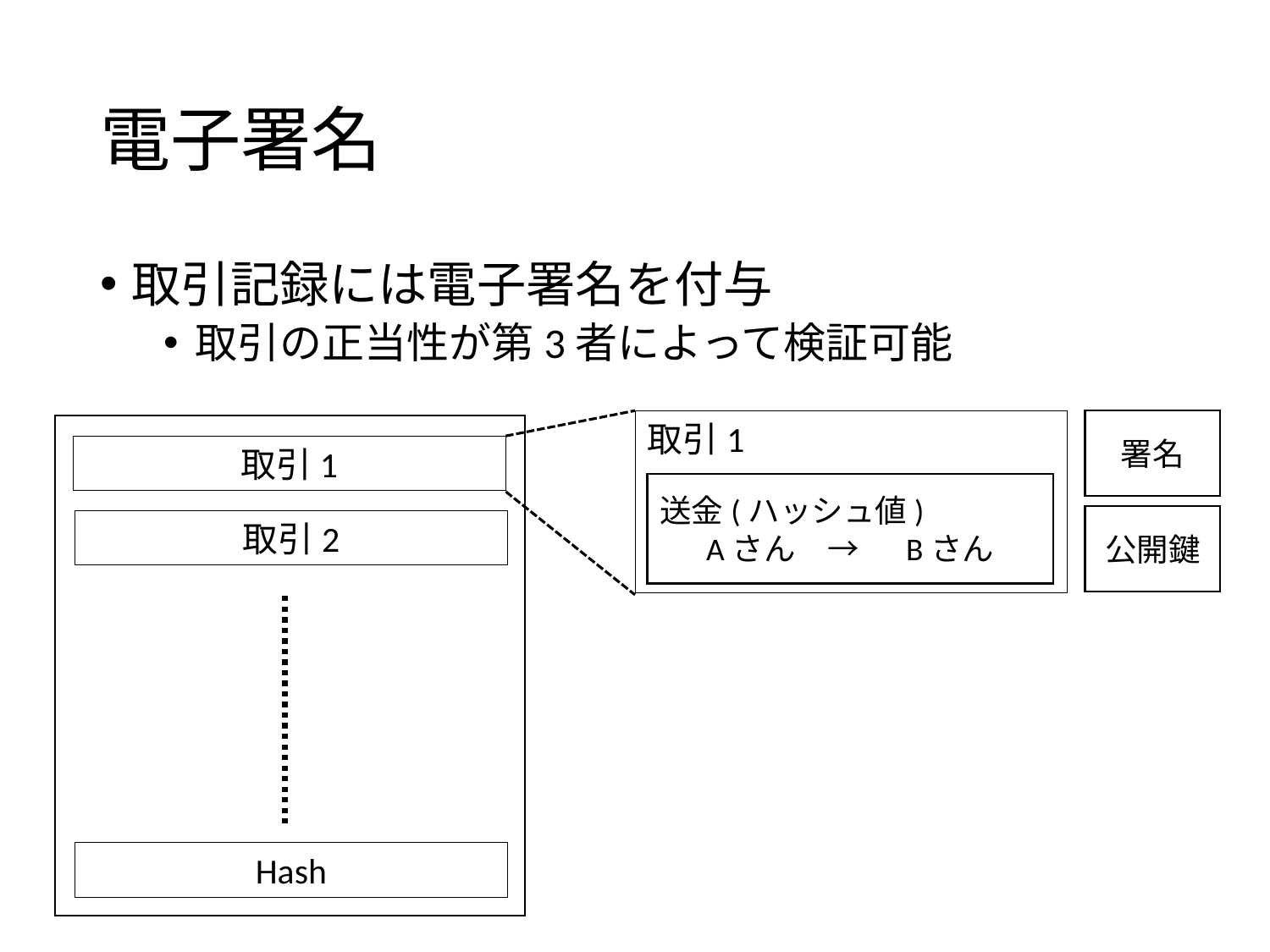

# 電子署名
取引記録には電子署名を付与
取引の正当性が第3者によって検証可能
署名
取引1

取引1
送金(ハッシュ値)
Aさん　→　 Bさん
公開鍵
取引2
Hash